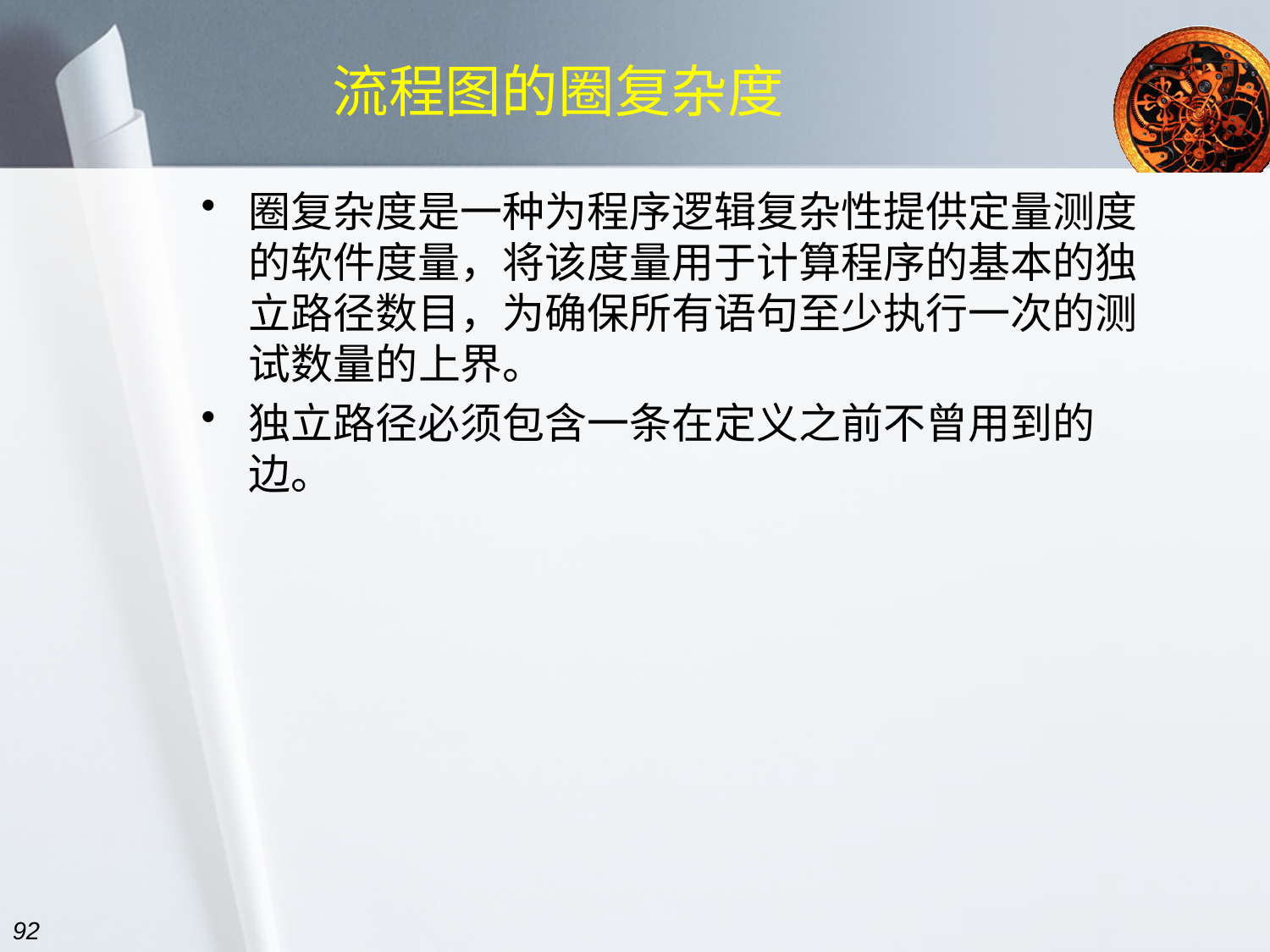

# 流程图的圈复杂度
圈复杂度是一种为程序逻辑复杂性提供定量测度的软件度量，将该度量用于计算程序的基本的独立路径数目，为确保所有语句至少执行一次的测试数量的上界。
独立路径必须包含一条在定义之前不曾用到的边。

92